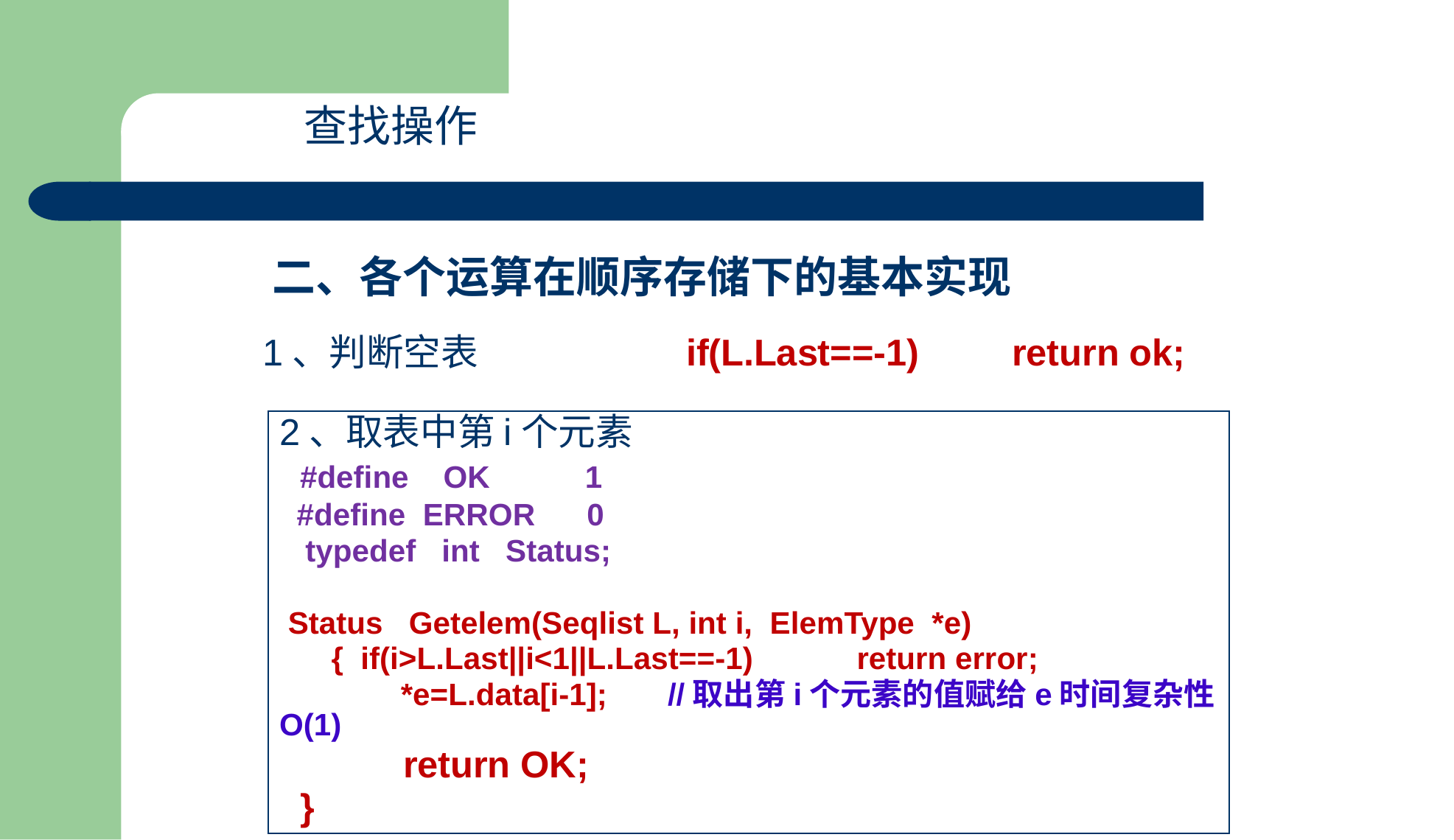

查找操作
二、各个运算在顺序存储下的基本实现

1、判断空表                        if(L.Last==-1)         return ok;
2、取表中第i个元素
  #define    OK           1
  #define  ERROR      0
   typedef   int   Status;

 Status   Getelem(Seqlist L, int i,  ElemType  *e)
      {  if(i>L.Last||i<1||L.Last==-1)            return error;
              *e=L.data[i-1];       //取出第i个元素的值赋给e时间复杂性O(1)
            return OK;
  }